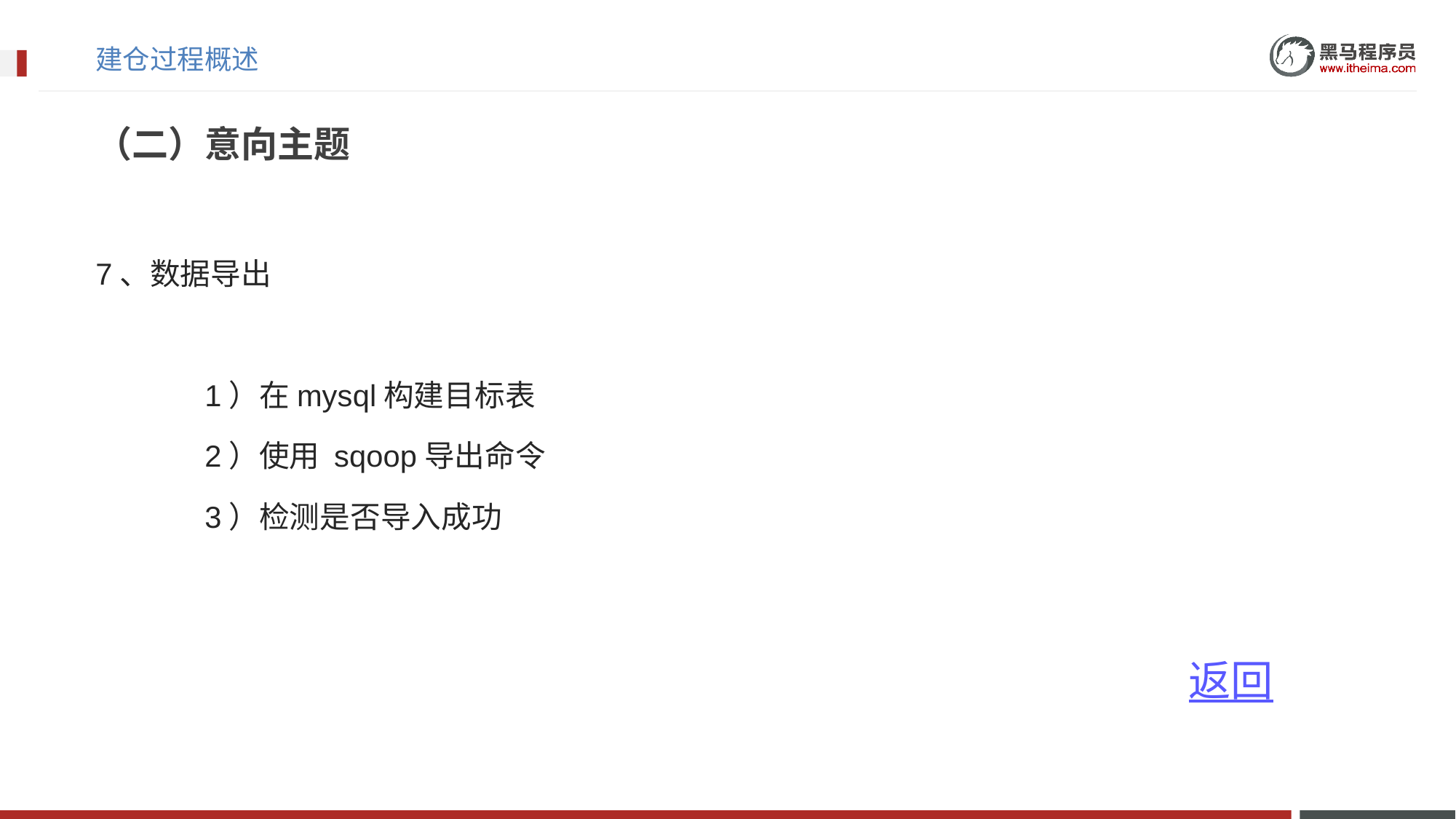

# 建仓过程概述
（二）意向主题
7、数据导出

​	1）在mysql构建目标表
​	2）使用 sqoop导出命令
​	3）检测是否导入成功
返回